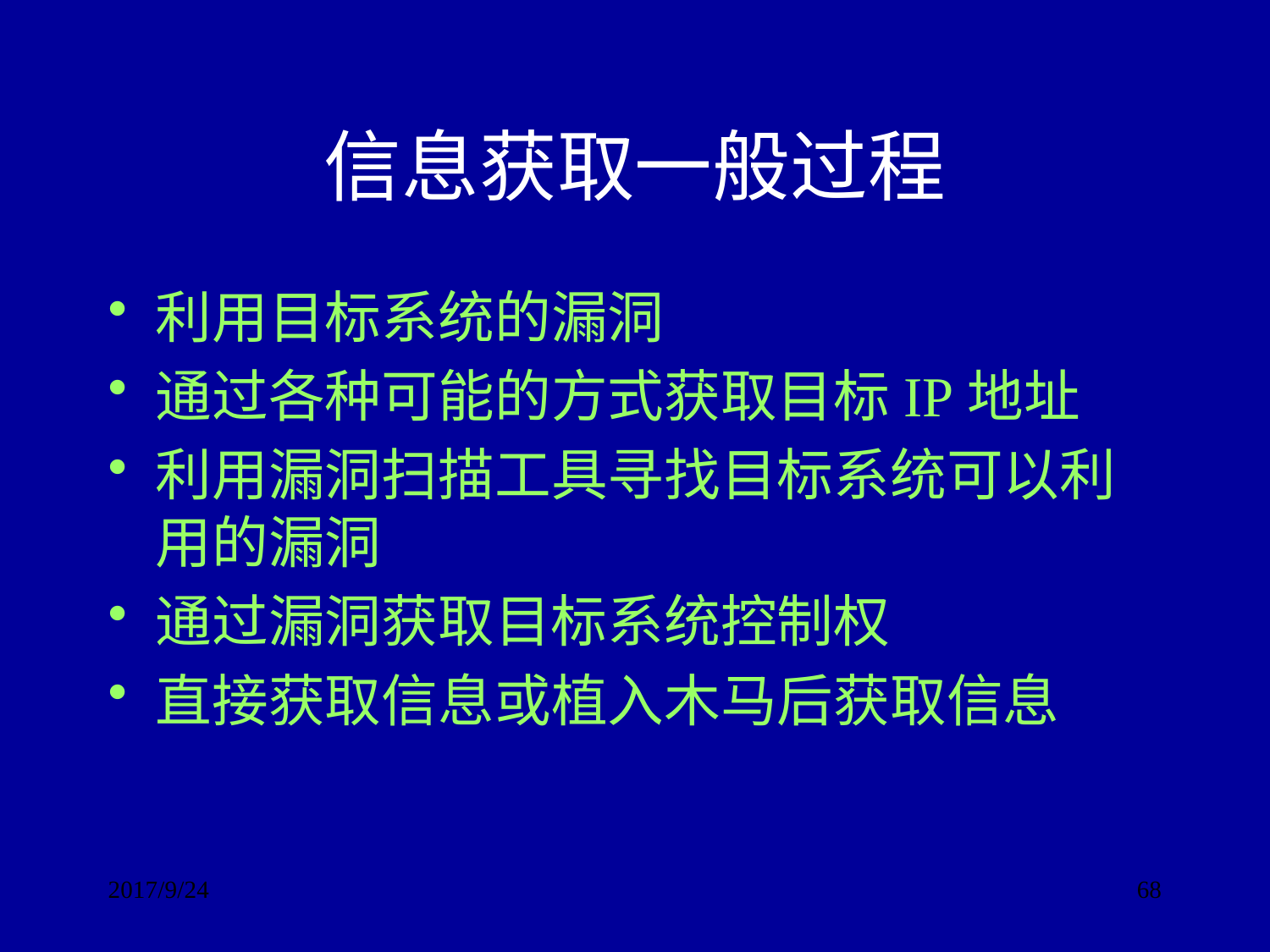

# 信息获取一般过程
利用目标系统的漏洞
通过各种可能的方式获取目标IP地址
利用漏洞扫描工具寻找目标系统可以利用的漏洞
通过漏洞获取目标系统控制权
直接获取信息或植入木马后获取信息
2017/9/24
68